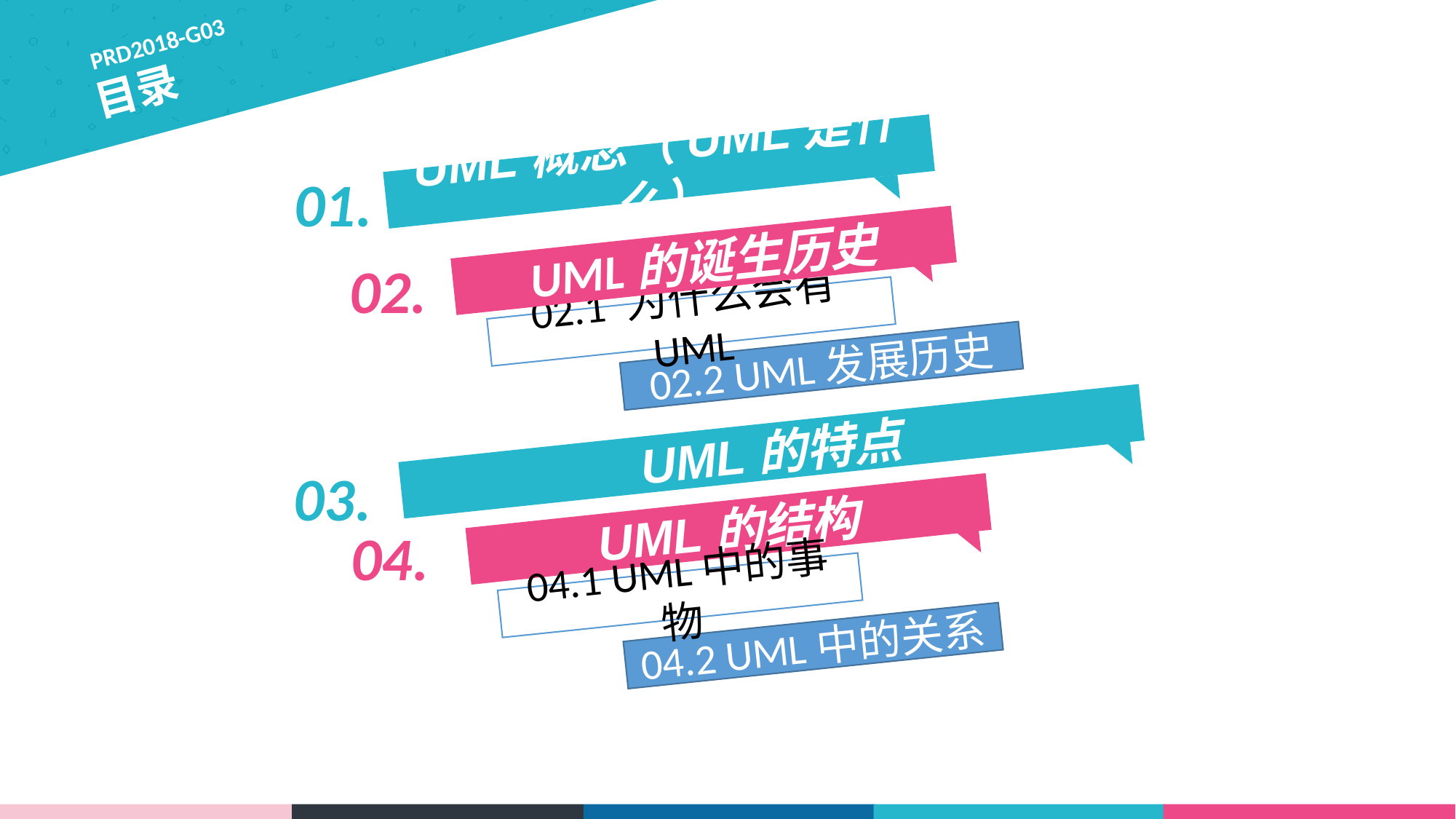

PRD2018-G03
目录
UML概念（UML是什么）
01.

UML的诞生历史
02.

02.1 为什么会有UML
02.2 UML发展历史
UML的特点

03.
UML的结构
04.

04.1 UML中的事物
04.2 UML中的关系